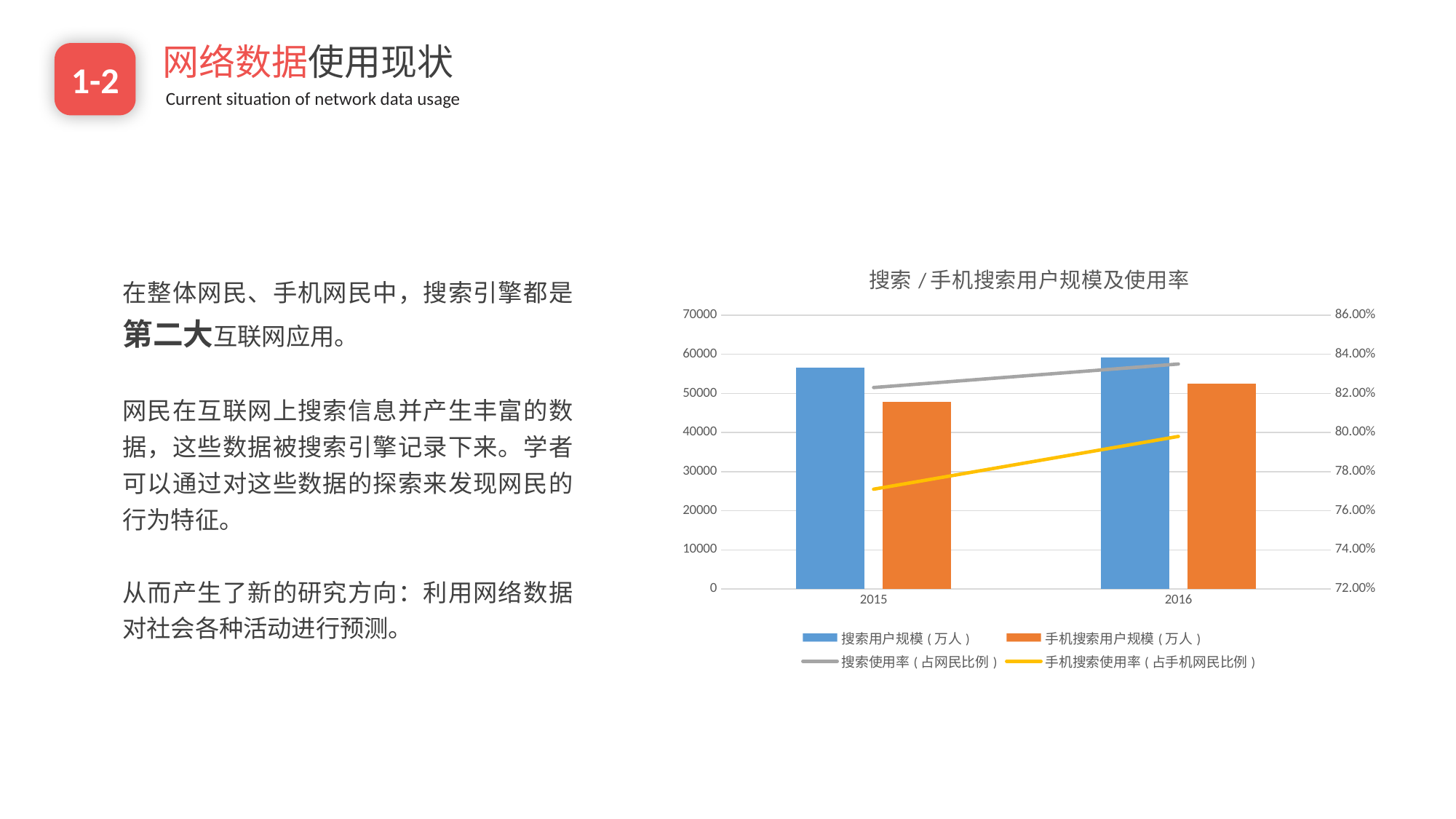

网络数据使用现状
Current situation of network data usage
1-2
e7d195523061f1c0205959036996ad55c215b892a7aac5c0B9ADEF7896FB48F2EF97163A2DE1401E1875DEDC438B7864AD24CA23553DBBBD975DAF4CAD4A2592689FFB6CEE59FFA55B2702D0E5EE29CDFC0DD98BC7D6A39AC4E055256EE11BBEDCDB7C9722D66262996B68DE860BD3C77EBCAECB599909EC0E07B61811075331ABCDE6990254B8C8

### Chart: 搜索/手机搜索用户规模及使用率

| Category | 搜索用户规模(万人) | 手机搜索用户规模(万人) | 搜索使用率(占网民比例) | 手机搜索使用率(占手机网民比例) |
|---|---|---|---|---|
| 2015 | 56623.0 | 47784.0 | 0.823 | 0.771 |
| 2016 | 59258.0 | 52409.0 | 0.835 | 0.798 |
在整体网民、手机网民中，搜索引擎都是第二大互联网应用。

网民在互联网上搜索信息并产生丰富的数据，这些数据被搜索引擎记录下来。学者可以通过对这些数据的探索来发现网民的行为特征。

从而产生了新的研究方向：利用网络数据对社会各种活动进行预测。